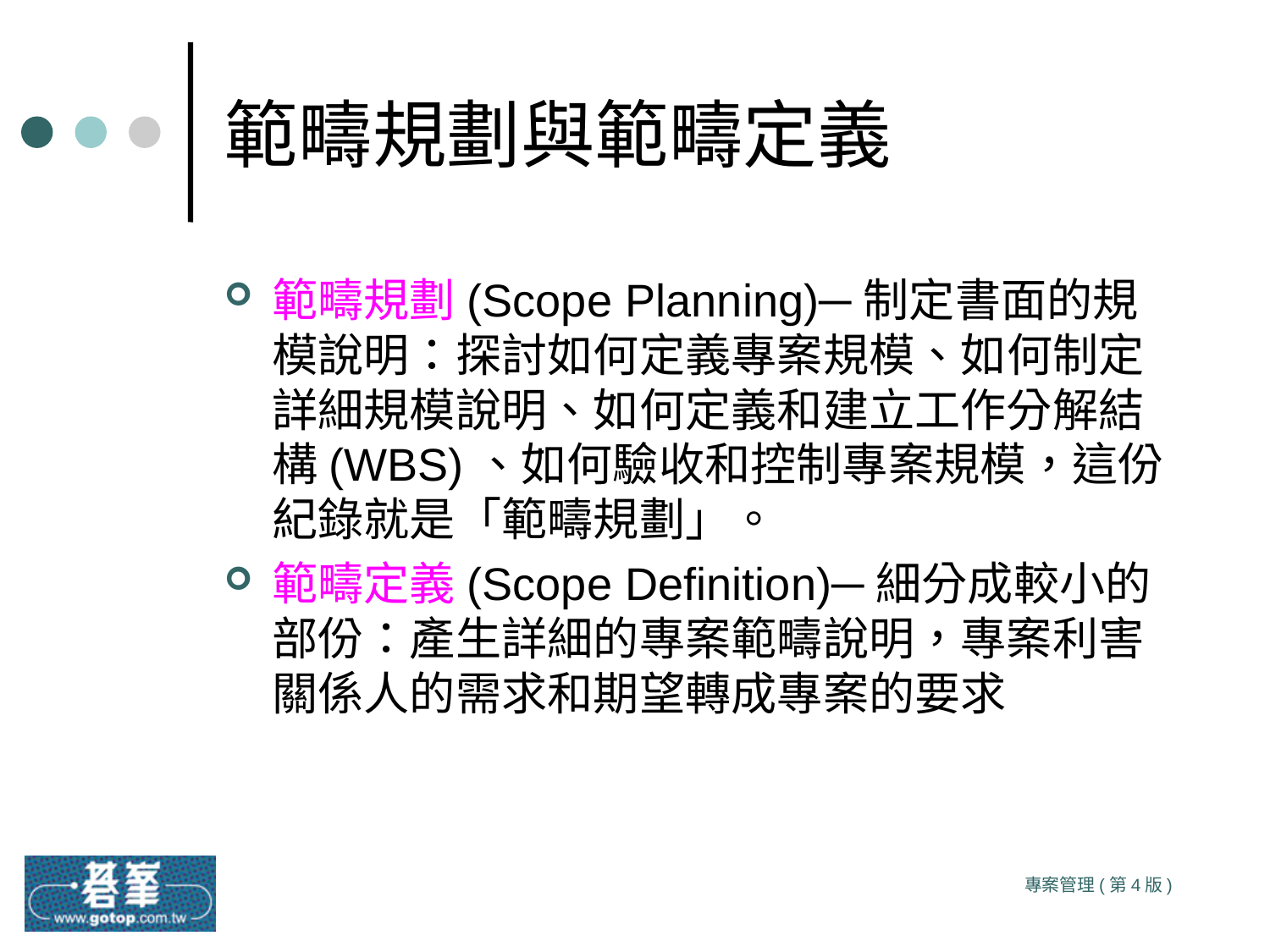

# 範疇規劃與範疇定義
範疇規劃(Scope Planning)─制定書面的規模說明：探討如何定義專案規模、如何制定詳細規模說明、如何定義和建立工作分解結構(WBS)、如何驗收和控制專案規模，這份紀錄就是「範疇規劃」。
範疇定義(Scope Definition)─細分成較小的部份：產生詳細的專案範疇說明，專案利害關係人的需求和期望轉成專案的要求
專案管理(第4版)